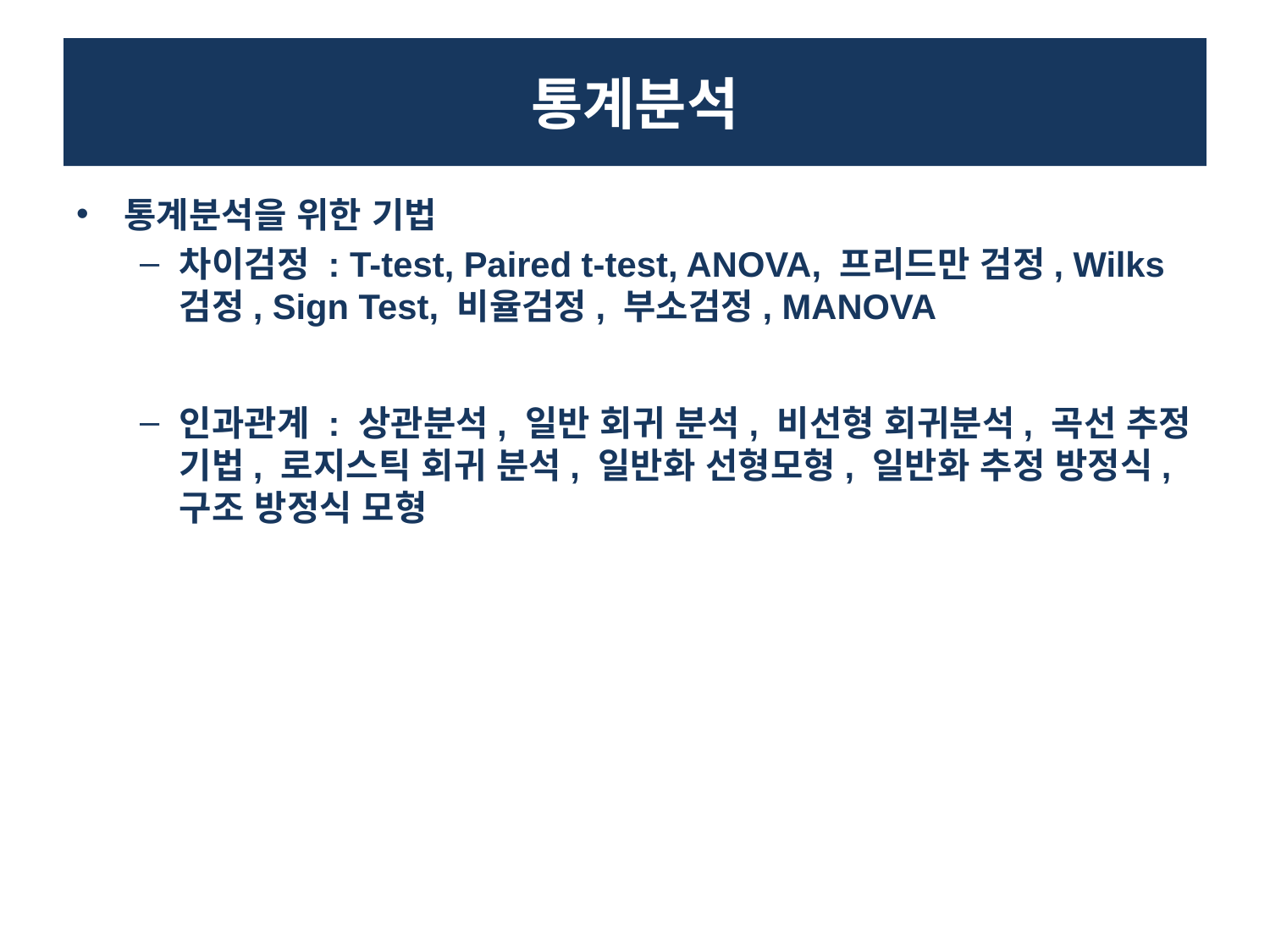

# 통계분석
통계분석을 위한 기법
차이검정 : T-test, Paired t-test, ANOVA, 프리드만 검정, Wilks검정, Sign Test, 비율검정, 부소검정, MANOVA

인과관계 : 상관분석, 일반 회귀 분석, 비선형 회귀분석, 곡선 추정 기법, 로지스틱 회귀 분석, 일반화 선형모형, 일반화 추정 방정식, 구조 방정식 모형